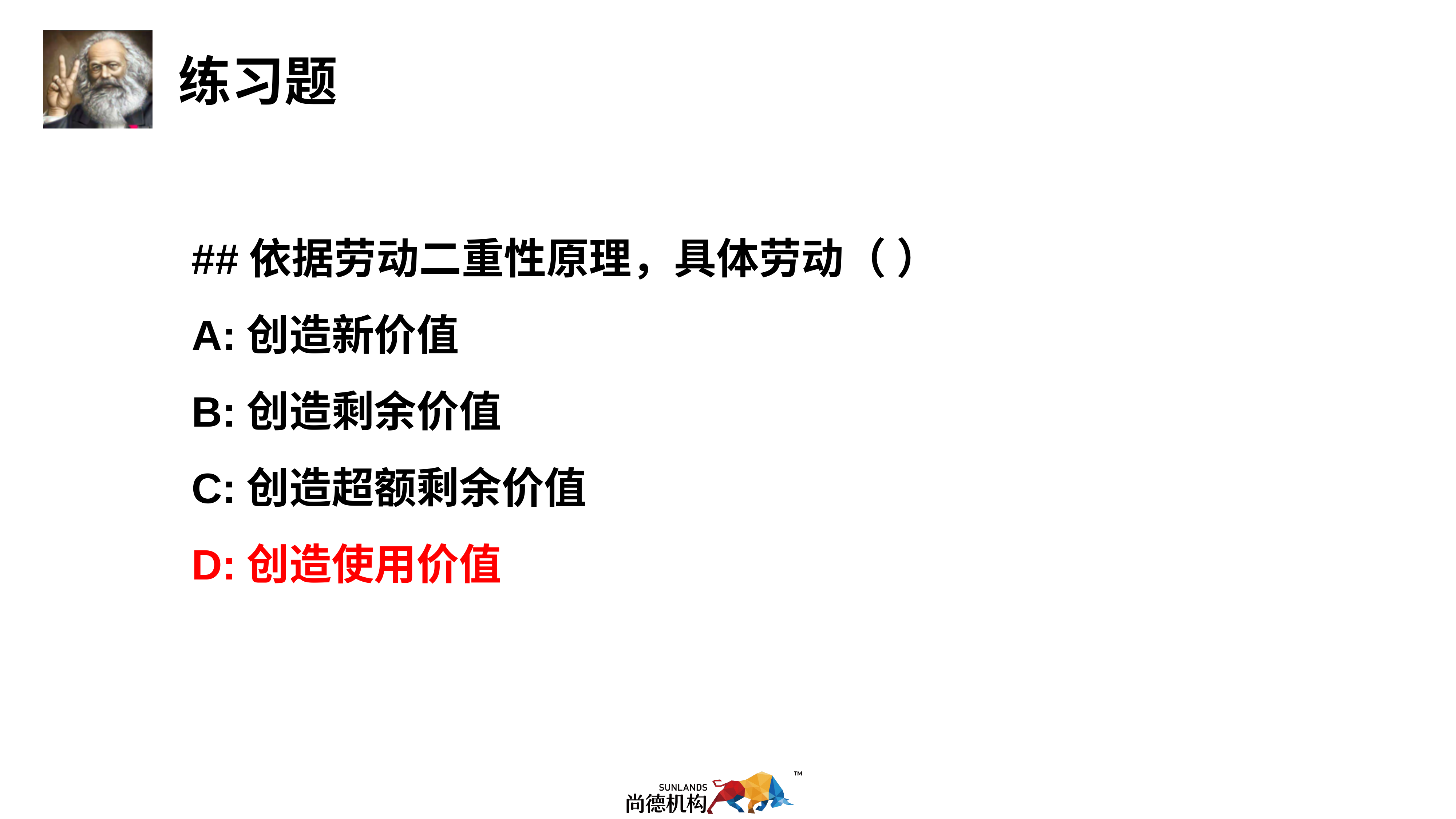

##依据劳动二重性原理，具体劳动（ ）
A:创造新价值
B:创造剩余价值
C:创造超额剩余价值
D:创造使用价值